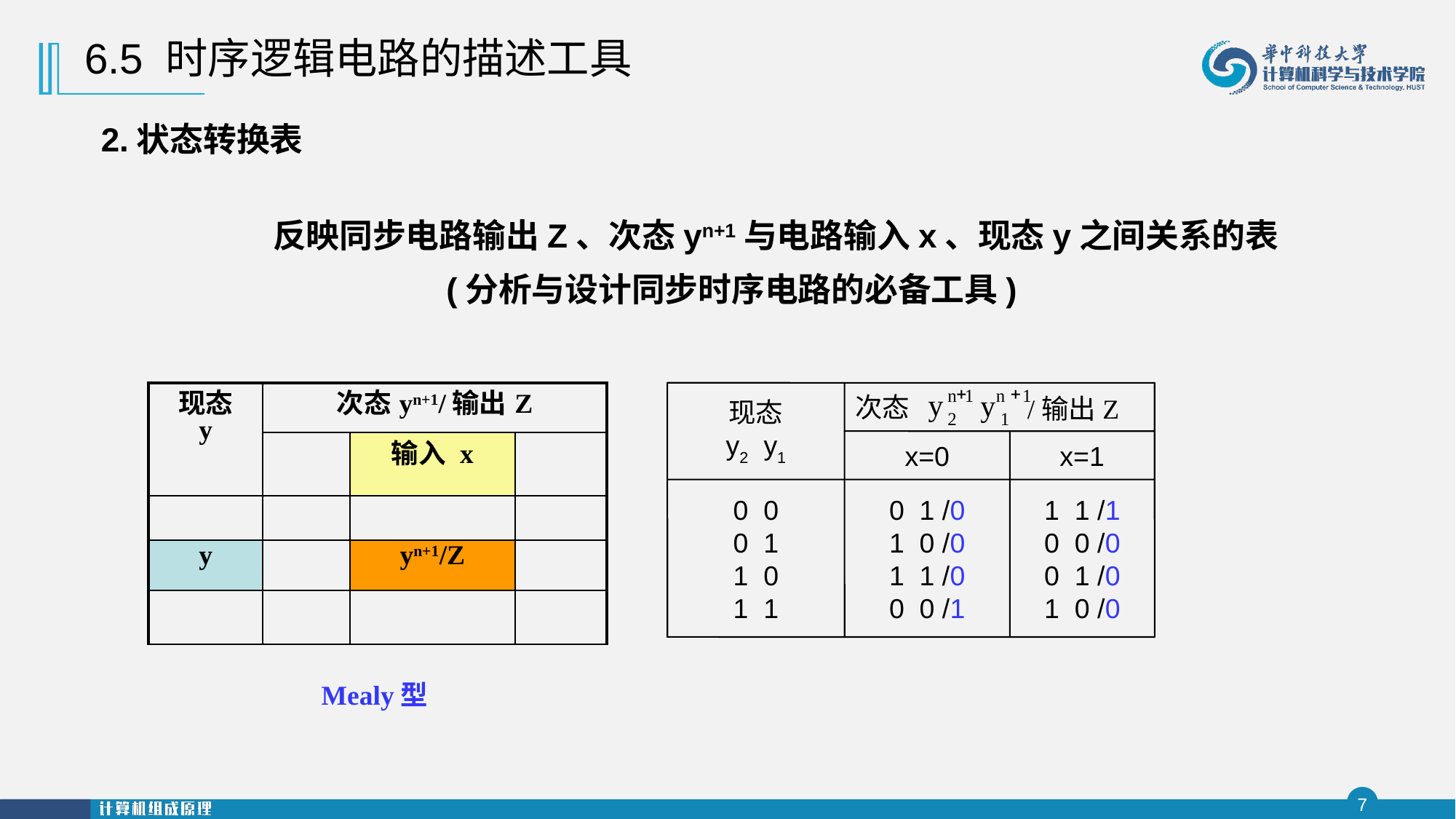

6.5 时序逻辑电路的描述工具
2.状态转换表
                      反映同步电路输出Z、次态yn+1与电路输入x、现态y之间关系的表
(分析与设计同步时序电路的必备工具)
| 现态 y | 次态yn+1/输出Z |  |  |
| --- | --- | --- | --- |
|  |  | 输入 x |  |
|  |  |  |  |
| y |  | yn+1/Z |  |
|  |  |  |  |
| Mealy型 |  |  |  |
现态
y2  y1

次态

+
+
n
1
n
1
y
y
2
1
x=0

x=1

0  0
0  1
1  0
1  1

0  1 /0
1  0 /0
1  1 /0
0  0 /1
1  1 /1
0  0 /0
0  1 /0
1  0 /0

/输出Z